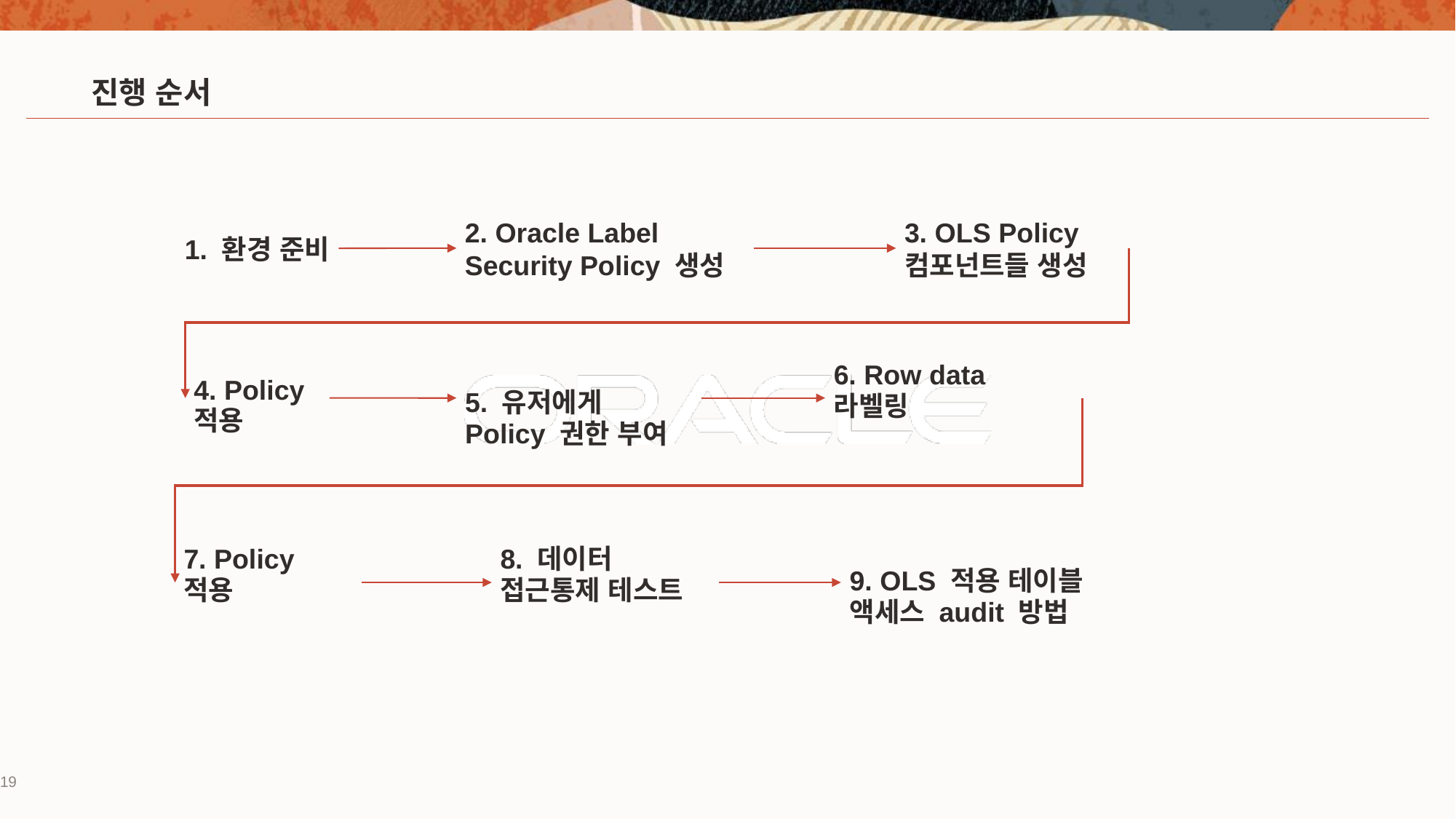

# 진행 순서
2. Oracle Label Security Policy 생성
3. OLS Policy 컴포넌트들 생성
1. 환경 준비
5. 유저에게 Policy 권한 부여
4. Policy 적용
6. Row data 라벨링
9. OLS 적용 테이블 액세스 audit 방법
7. Policy 적용
8. 데이터 접근통제 테스트
19